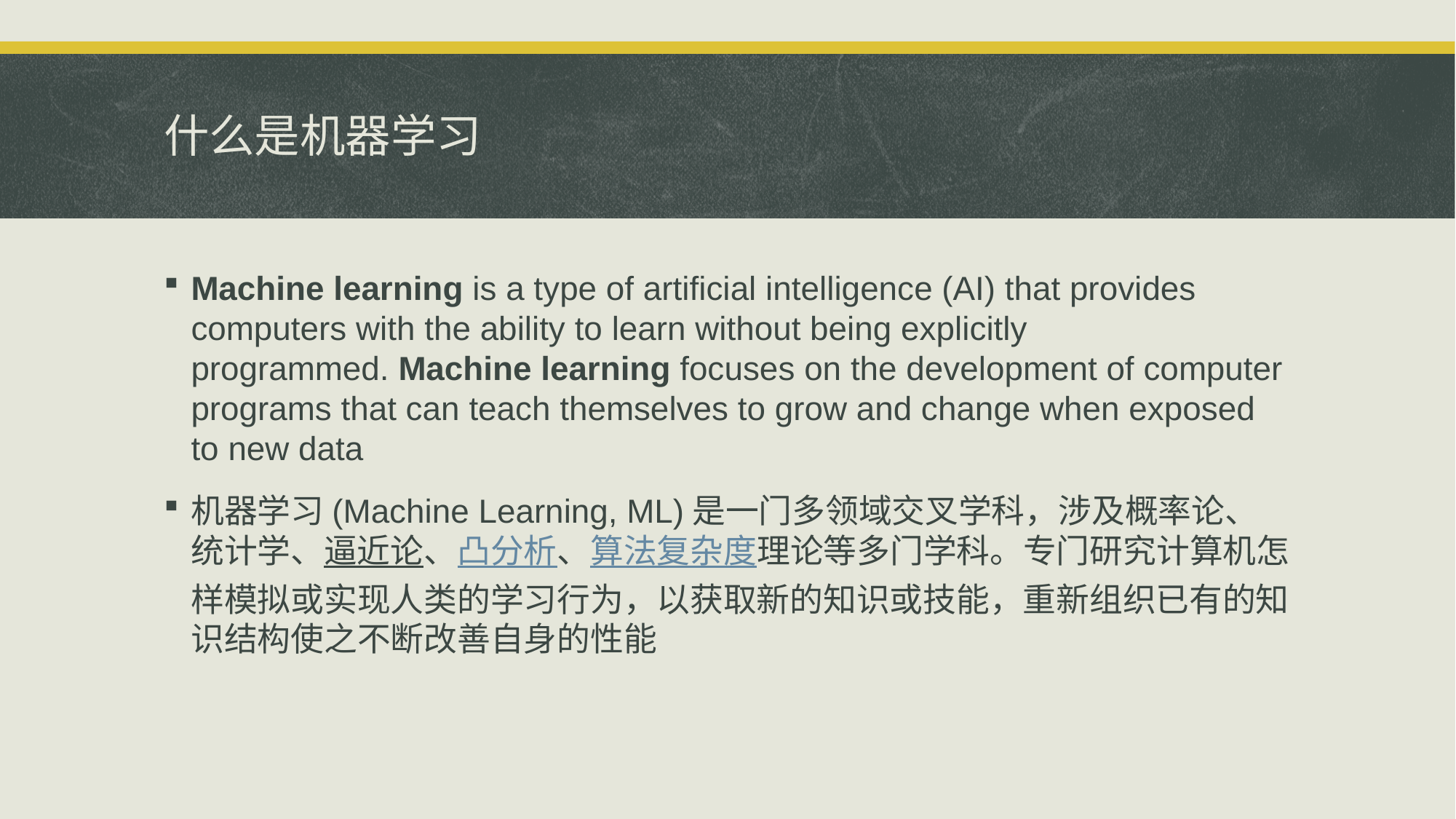

# 什么是机器学习
Machine learning is a type of artificial intelligence (AI) that provides computers with the ability to learn without being explicitly programmed. Machine learning focuses on the development of computer programs that can teach themselves to grow and change when exposed to new data
机器学习(Machine Learning, ML)是一门多领域交叉学科，涉及概率论、统计学、逼近论、凸分析、算法复杂度理论等多门学科。专门研究计算机怎样模拟或实现人类的学习行为，以获取新的知识或技能，重新组织已有的知识结构使之不断改善自身的性能